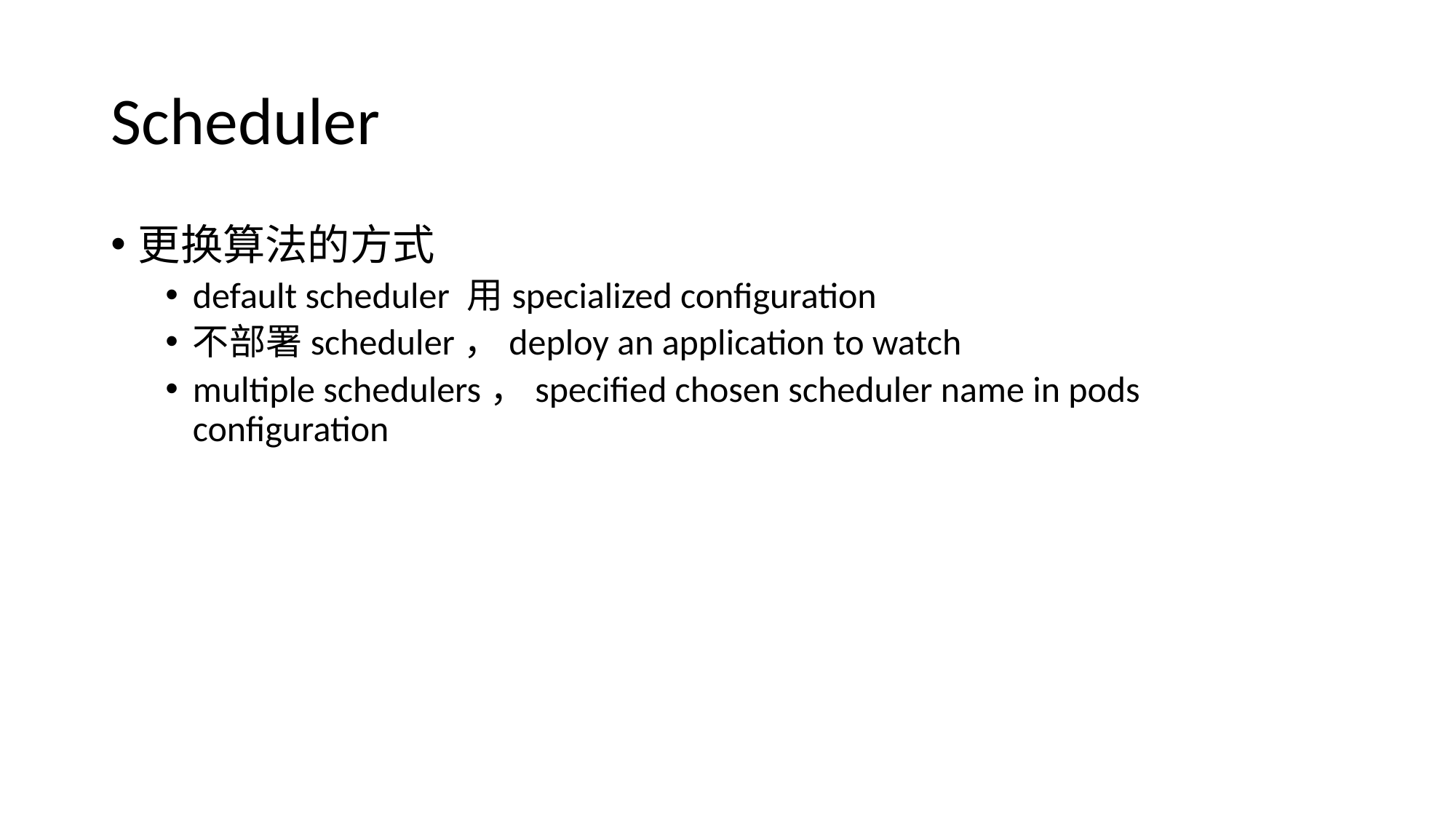

# Scheduler
更换算法的方式
default scheduler 用specialized configuration
不部署scheduler，deploy an application to watch
multiple schedulers，specified chosen scheduler name in pods configuration